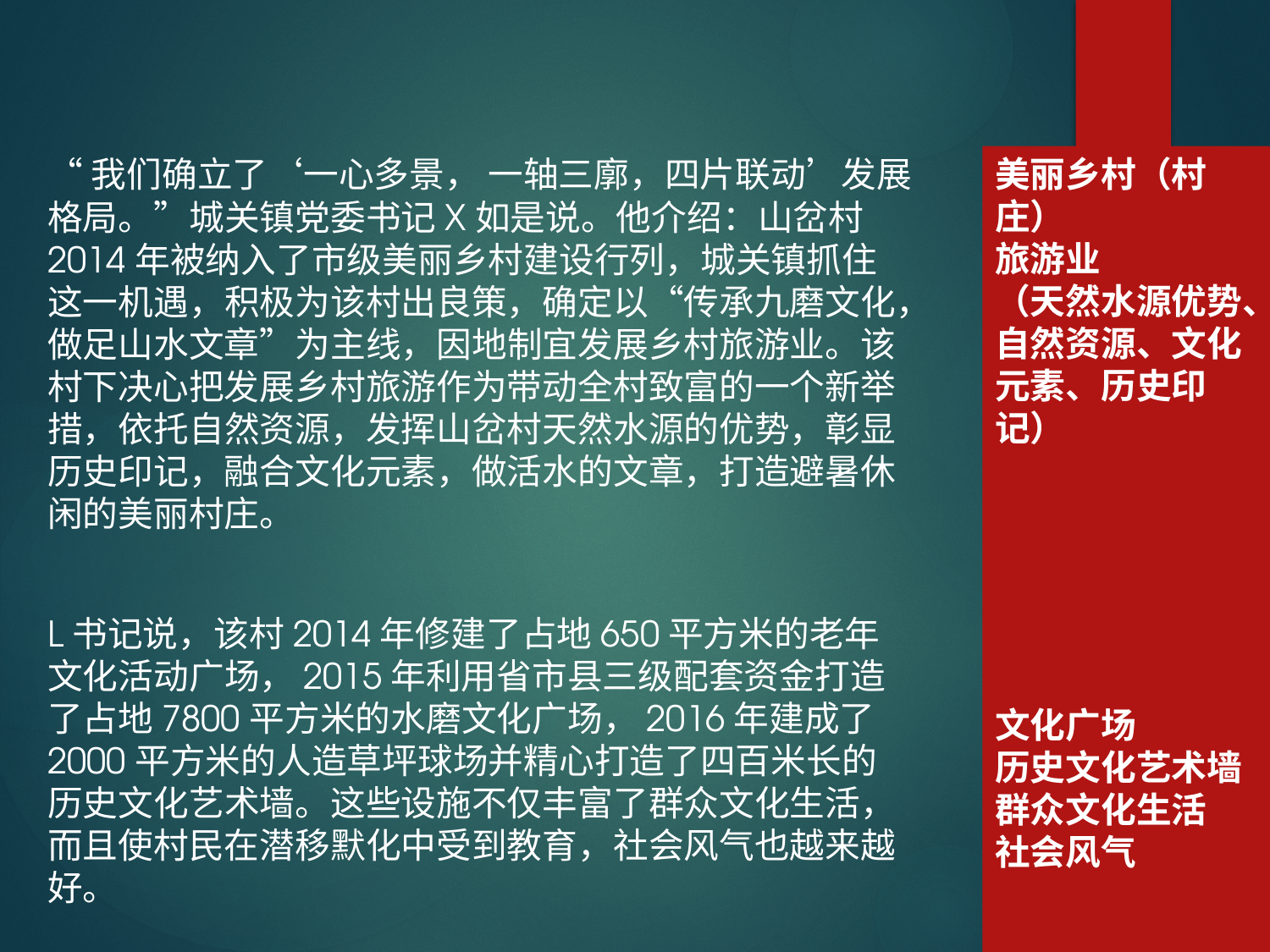

#
“我们确立了‘一心多景， 一轴三廓，四片联动’发展格局。”城关镇党委书记X如是说。他介绍：山岔村2014年被纳入了市级美丽乡村建设行列，城关镇抓住这一机遇，积极为该村出良策，确定以“传承九磨文化，做足山水文章”为主线，因地制宜发展乡村旅游业。该村下决心把发展乡村旅游作为带动全村致富的一个新举措，依托自然资源，发挥山岔村天然水源的优势，彰显历史印记，融合文化元素，做活水的文章，打造避暑休闲的美丽村庄。

L书记说，该村2014年修建了占地650平方米的老年文化活动广场，2015年利用省市县三级配套资金打造了占地7800平方米的水磨文化广场，2016年建成了2000平方米的人造草坪球场并精心打造了四百米长的历史文化艺术墙。这些设施不仅丰富了群众文化生活，而且使村民在潜移默化中受到教育，社会风气也越来越好。

美丽乡村（村庄）
旅游业
（天然水源优势、自然资源、文化元素、历史印记）

文化广场
历史文化艺术墙
群众文化生活
社会风气